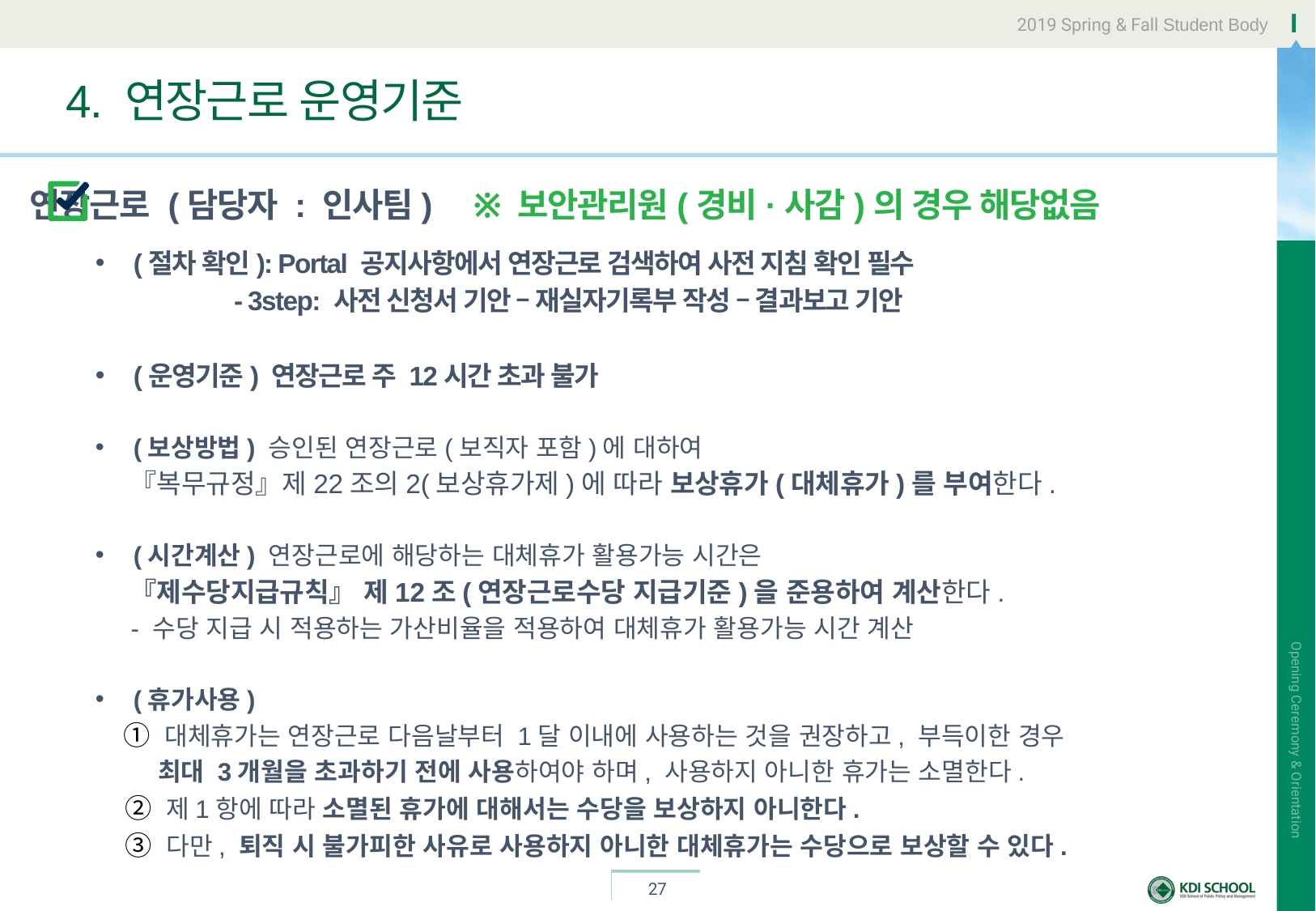

# 4. 연장근로 운영기준
연장근로 (담당자 : 인사팀)     ※ 보안관리원(경비·사감)의 경우 해당없음

(절차 확인): Portal 공지사항에서 연장근로 검색하여 사전 지침 확인 필수
                      - 3step: 사전 신청서 기안 – 재실자기록부 작성 – 결과보고 기안

(운영기준) 연장근로 주 12시간 초과 불가

(보상방법) 승인된 연장근로(보직자 포함)에 대하여
    『복무규정』제22조의2(보상휴가제)에 따라 보상휴가(대체휴가)를 부여한다.

(시간계산) 연장근로에 해당하는 대체휴가 활용가능 시간은
    『제수당지급규칙』 제12조(연장근로수당 지급기준)을 준용하여 계산한다.
     - 수당 지급 시 적용하는 가산비율을 적용하여 대체휴가 활용가능 시간 계산

(휴가사용)
    ① 대체휴가는 연장근로 다음날부터 1달 이내에 사용하는 것을 권장하고, 부득이한 경우
        최대 3개월을 초과하기 전에 사용하여야 하며, 사용하지 아니한 휴가는 소멸한다.
    ② 제1항에 따라 소멸된 휴가에 대해서는 수당을 보상하지 아니한다.
    ③ 다만, 퇴직 시 불가피한 사유로 사용하지 아니한 대체휴가는 수당으로 보상할 수 있다.